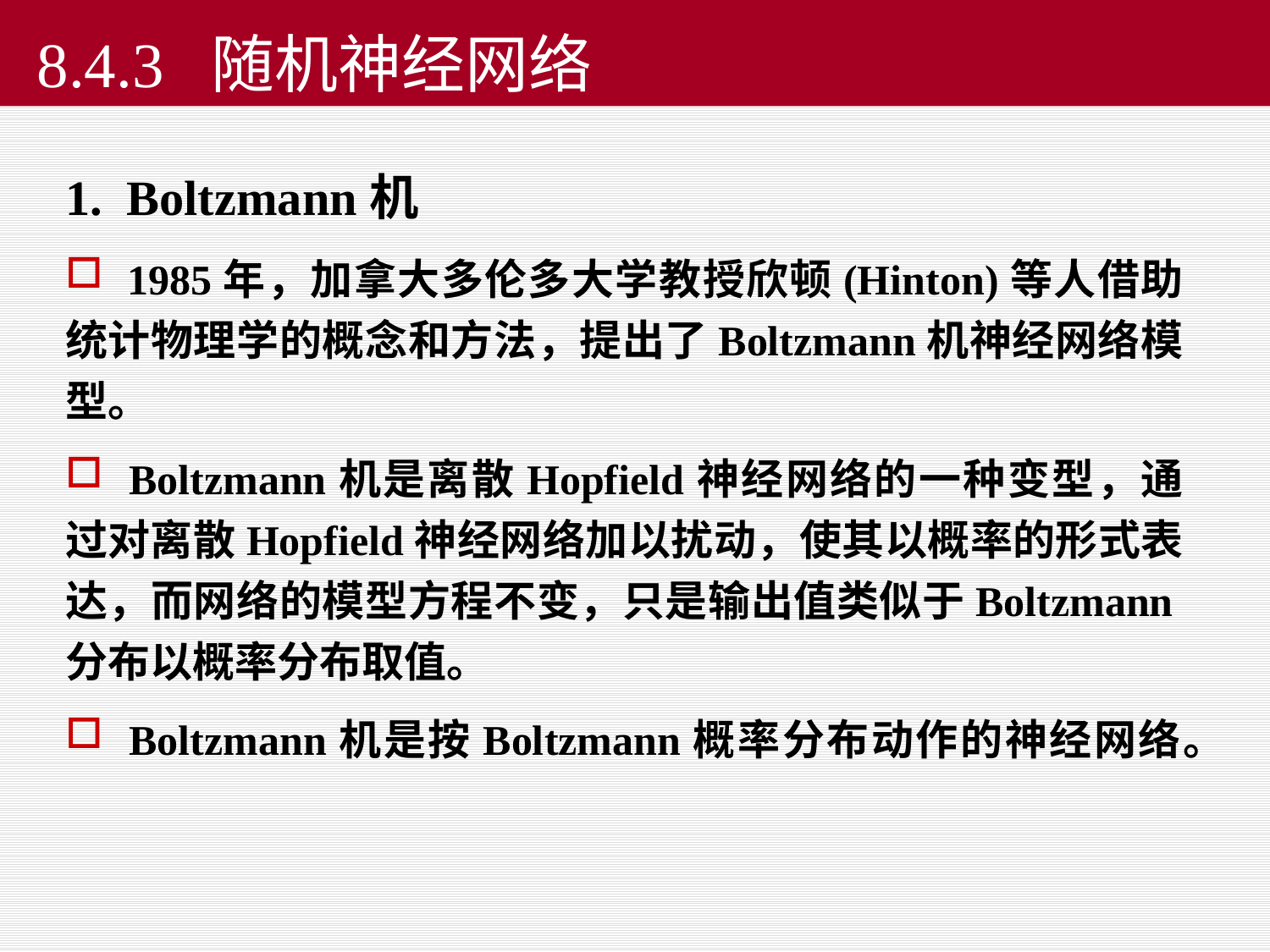

#
8.4.3  随机神经网络
1.  Boltzmann机
  1985年，加拿大多伦多大学教授欣顿(Hinton)等人借助统计物理学的概念和方法，提出了Boltzmann机神经网络模型。
  Boltzmann机是离散Hopfield神经网络的一种变型，通过对离散Hopfield神经网络加以扰动，使其以概率的形式表达，而网络的模型方程不变，只是输出值类似于Boltzmann分布以概率分布取值。
  Boltzmann机是按Boltzmann概率分布动作的神经网络。
222